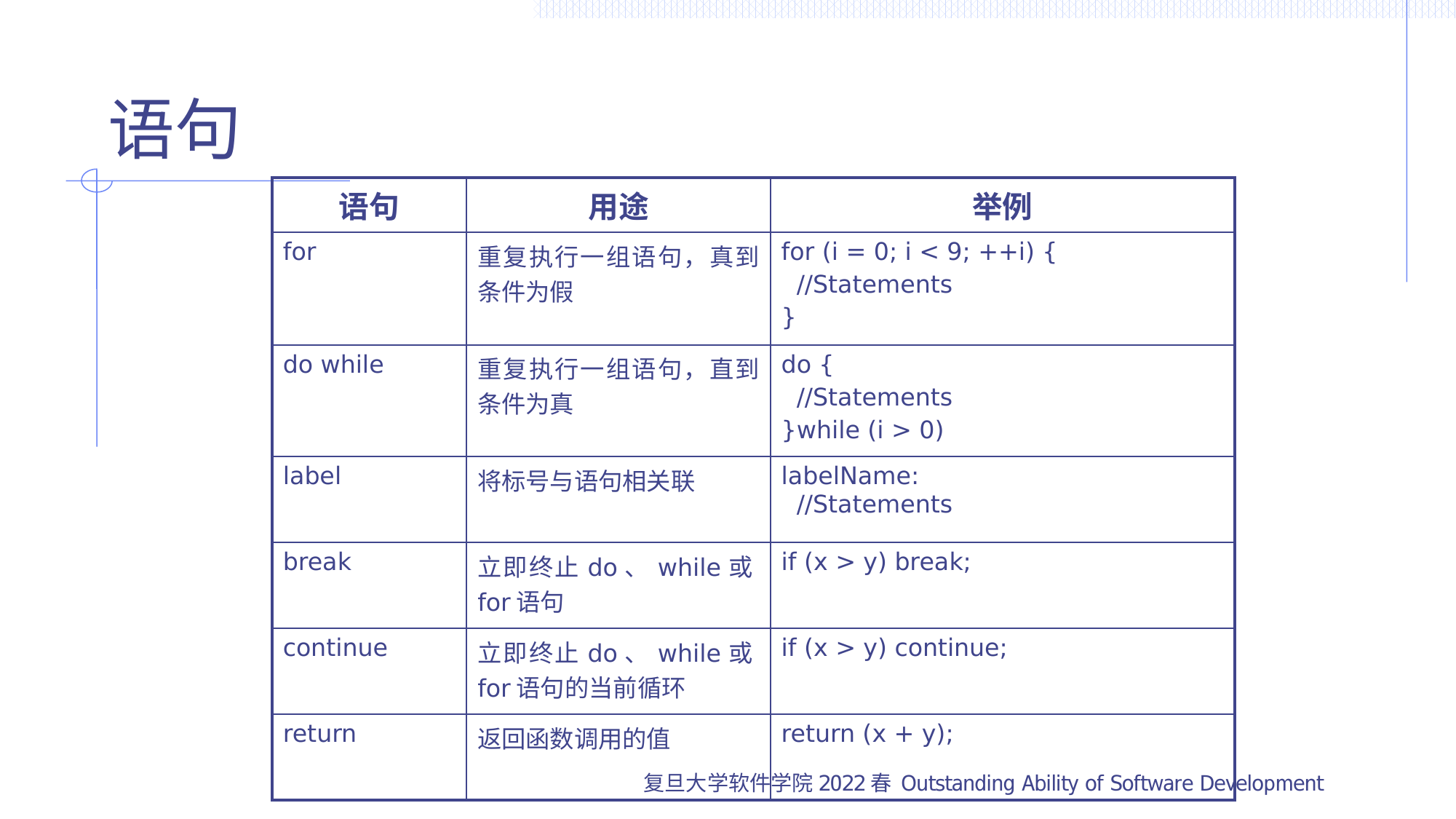

# 语句
| 语句 | 用途 | 举例 |
| --- | --- | --- |
| for | 重复执行一组语句，真到条件为假 | for (i = 0; i < 9; ++i) { //Statements } |
| do while | 重复执行一组语句，直到条件为真 | do { //Statements }while (i > 0) |
| label | 将标号与语句相关联 | labelName: //Statements |
| break | 立即终止do、while或for语句 | if (x > y) break; |
| continue | 立即终止do、while或for语句的当前循环 | if (x > y) continue; |
| return | 返回函数调用的值 | return (x + y); |